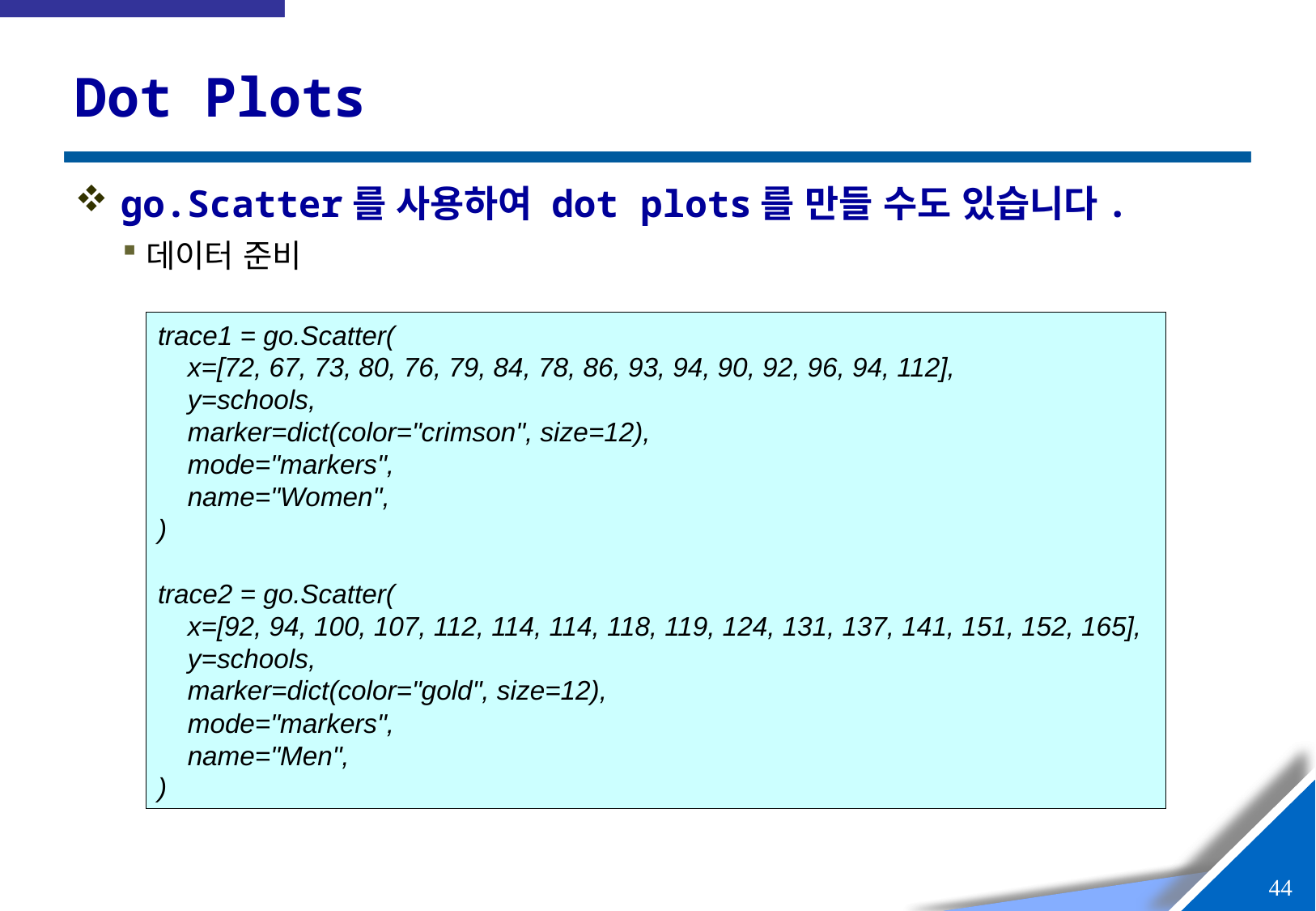

# Dot Plots
go.Scatter를 사용하여 dot plots를 만들 수도 있습니다.
데이터 준비

trace1 = go.Scatter(
    x=[72, 67, 73, 80, 76, 79, 84, 78, 86, 93, 94, 90, 92, 96, 94, 112],
    y=schools,
    marker=dict(color="crimson", size=12),
    mode="markers",
    name="Women",
)

trace2 = go.Scatter(
    x=[92, 94, 100, 107, 112, 114, 114, 118, 119, 124, 131, 137, 141, 151, 152, 165],
    y=schools,
    marker=dict(color="gold", size=12),
    mode="markers",
    name="Men",
)
44